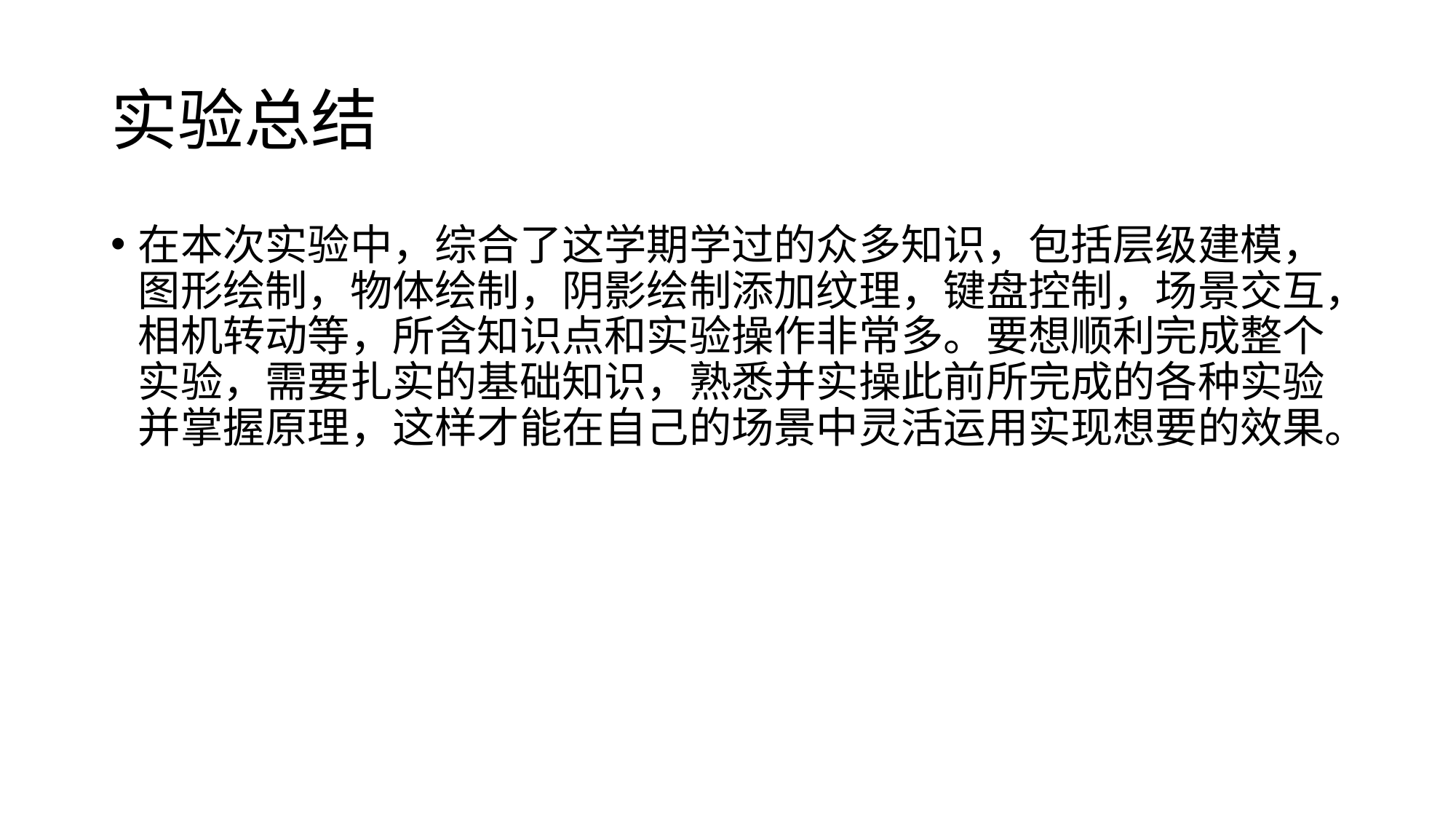

# 实验总结
在本次实验中，综合了这学期学过的众多知识，包括层级建模，图形绘制，物体绘制，阴影绘制添加纹理，键盘控制，场景交互，相机转动等，所含知识点和实验操作非常多。要想顺利完成整个实验，需要扎实的基础知识，熟悉并实操此前所完成的各种实验并掌握原理，这样才能在自己的场景中灵活运用实现想要的效果。